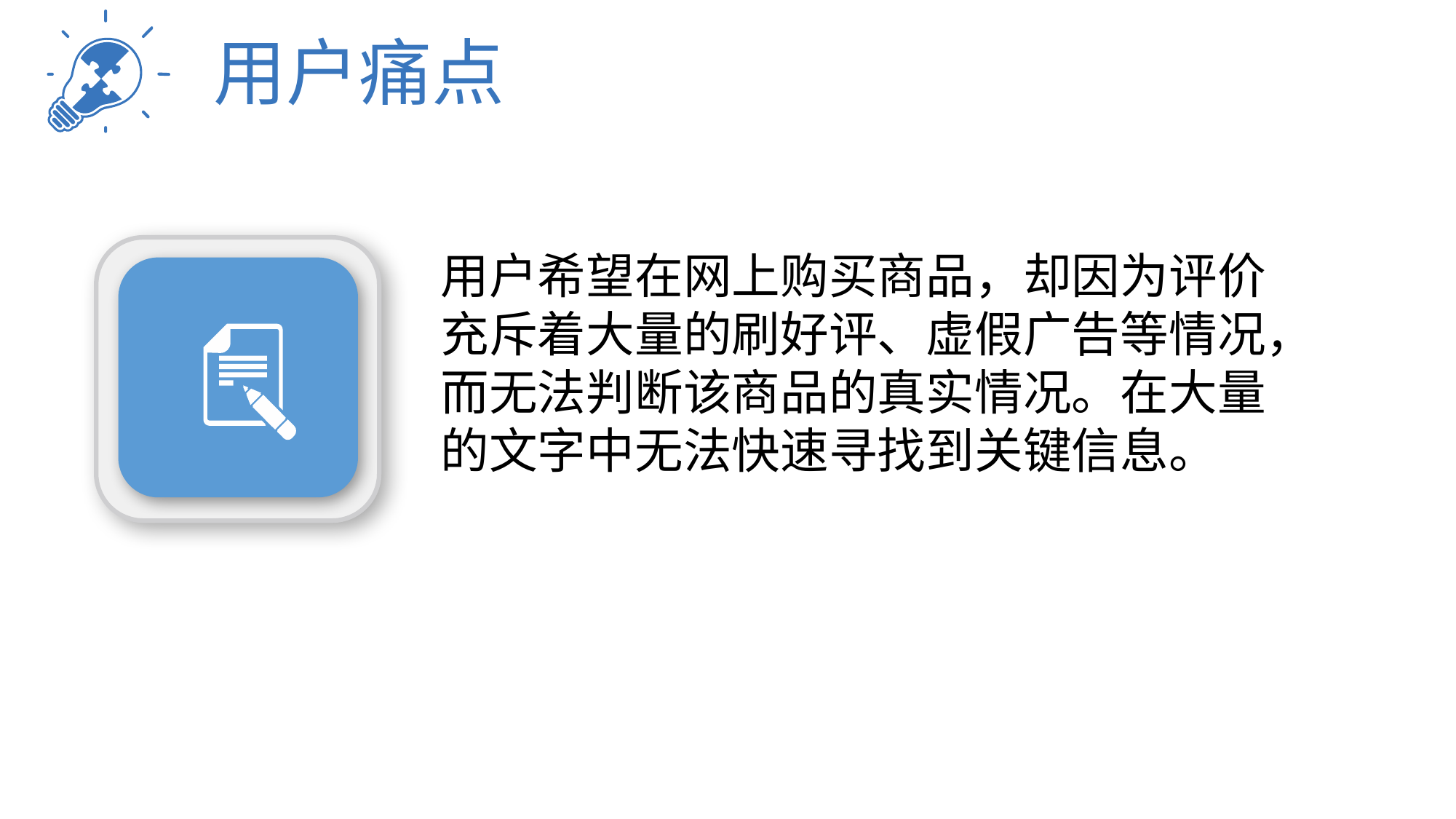

用户痛点

用户希望在网上购买商品，却因为评价充斥着大量的刷好评、虚假广告等情况，而无法判断该商品的真实情况。在大量的文字中无法快速寻找到关键信息。